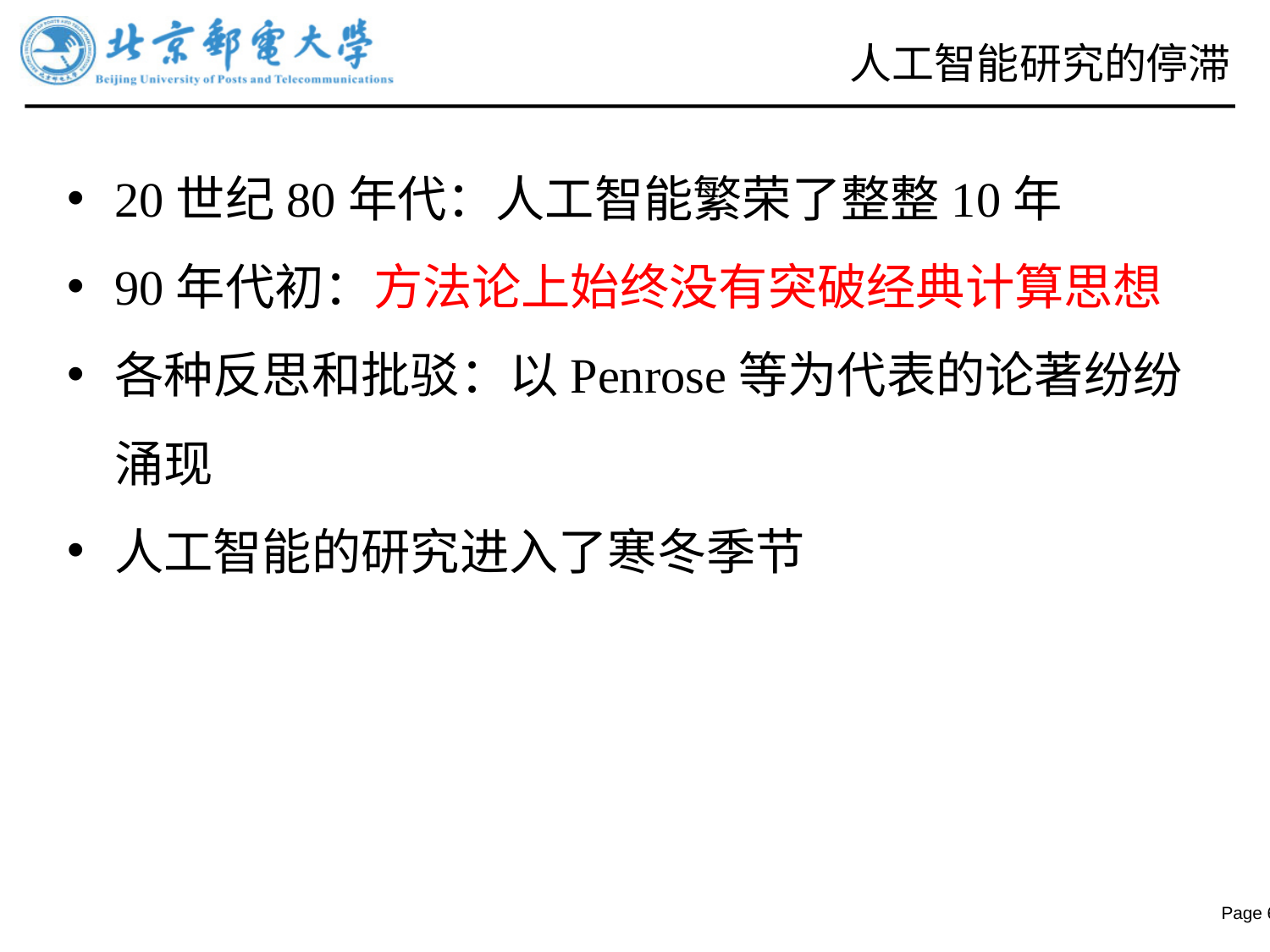

# 人工智能研究的停滞
20世纪80年代：人工智能繁荣了整整10年
90年代初：方法论上始终没有突破经典计算思想
各种反思和批驳：以Penrose等为代表的论著纷纷涌现
人工智能的研究进入了寒冬季节